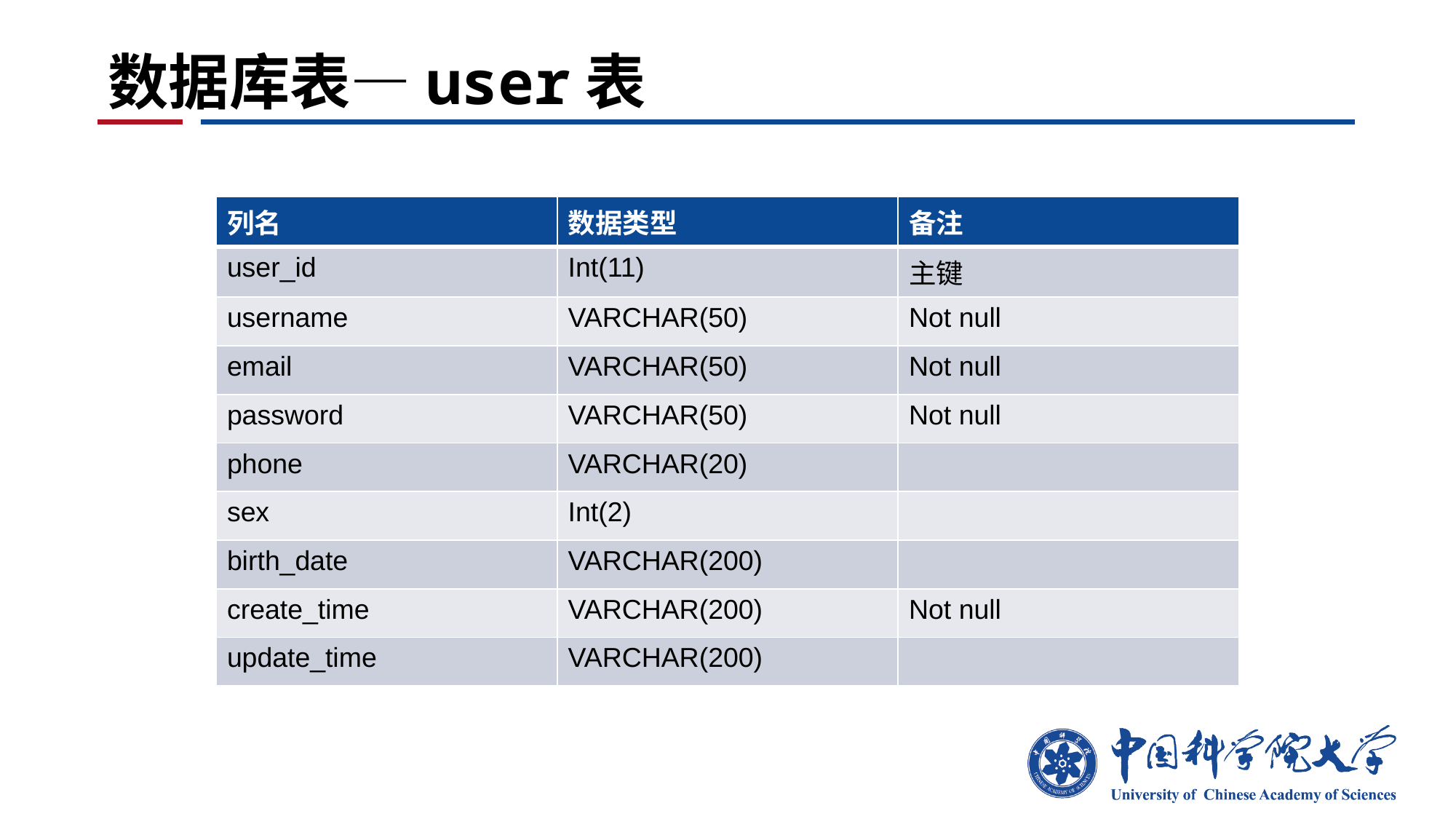

# 数据库表—user表
| 列名 | 数据类型 | 备注 |
| --- | --- | --- |
| user\_id | Int(11) | 主键 |
| username | VARCHAR(50) | Not null |
| email | VARCHAR(50) | Not null |
| password | VARCHAR(50) | Not null |
| phone | VARCHAR(20) |  |
| sex | Int(2) |  |
| birth\_date | VARCHAR(200) |  |
| create\_time | VARCHAR(200) | Not null |
| update\_time | VARCHAR(200) |  |